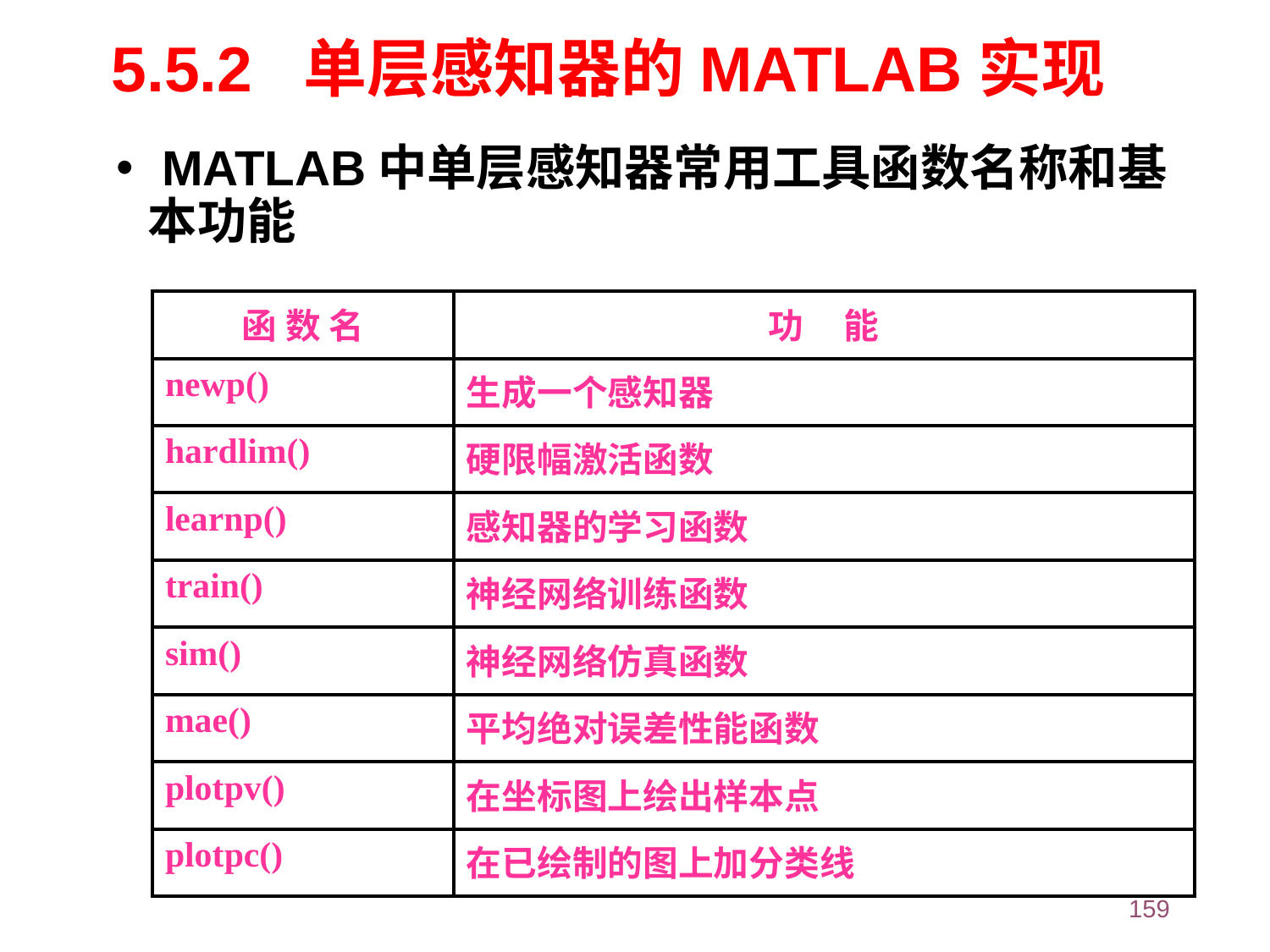

# 5.5.2  单层感知器的MATLAB实现
 MATLAB中单层感知器常用工具函数名称和基本功能
| 函 数 名 | 功 能 |
| --- | --- |
| newp() | 生成一个感知器 |
| hardlim() | 硬限幅激活函数 |
| learnp() | 感知器的学习函数 |
| train() | 神经网络训练函数 |
| sim() | 神经网络仿真函数 |
| mae() | 平均绝对误差性能函数 |
| plotpv() | 在坐标图上绘出样本点 |
| plotpc() | 在已绘制的图上加分类线 |
159